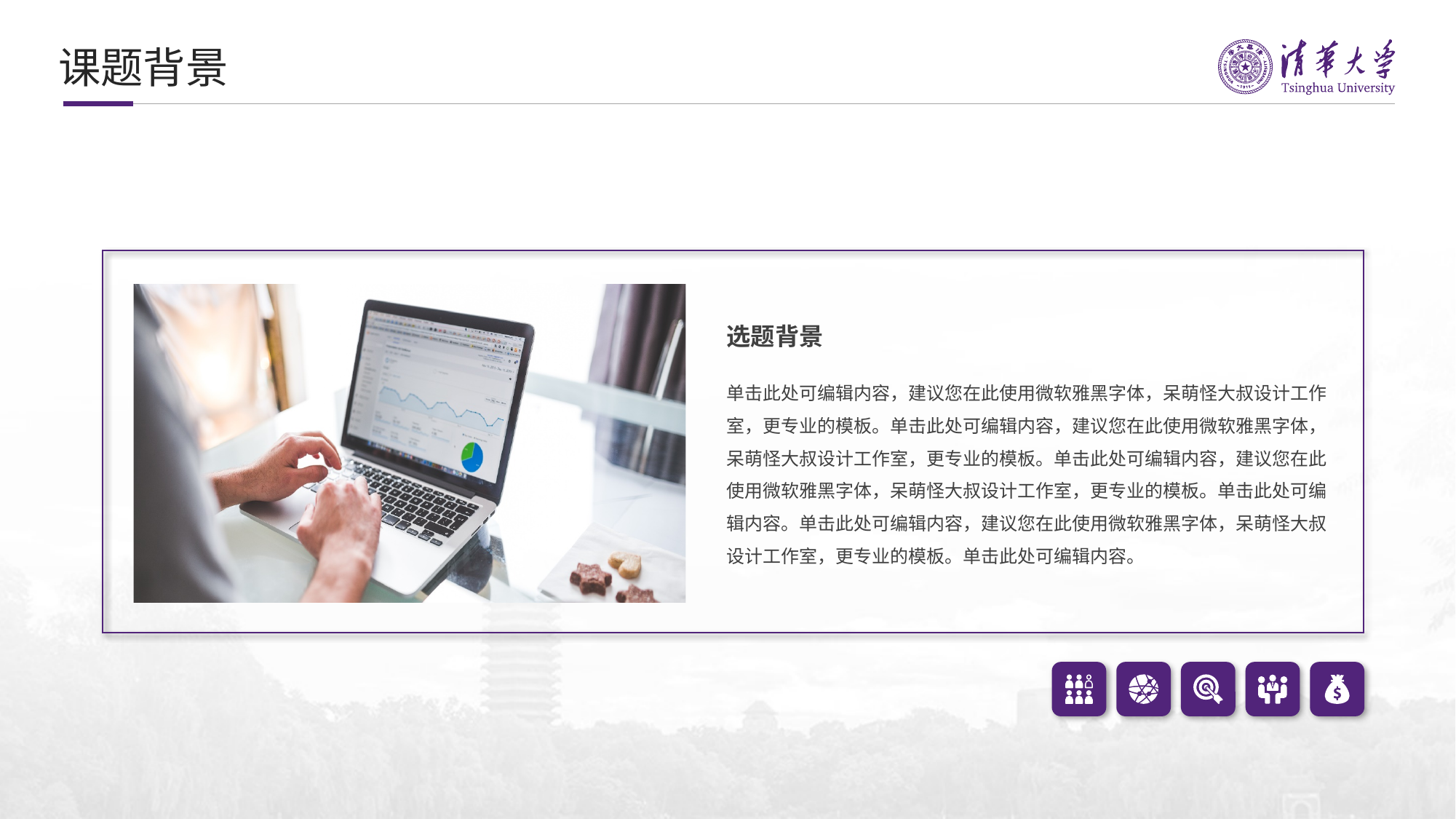

课题背景

选题背景
单击此处可编辑内容，建议您在此使用微软雅黑字体，呆萌怪大叔设计工作室，更专业的模板。单击此处可编辑内容，建议您在此使用微软雅黑字体，呆萌怪大叔设计工作室，更专业的模板。单击此处可编辑内容，建议您在此使用微软雅黑字体，呆萌怪大叔设计工作室，更专业的模板。单击此处可编辑内容。单击此处可编辑内容，建议您在此使用微软雅黑字体，呆萌怪大叔设计工作室，更专业的模板。单击此处可编辑内容。